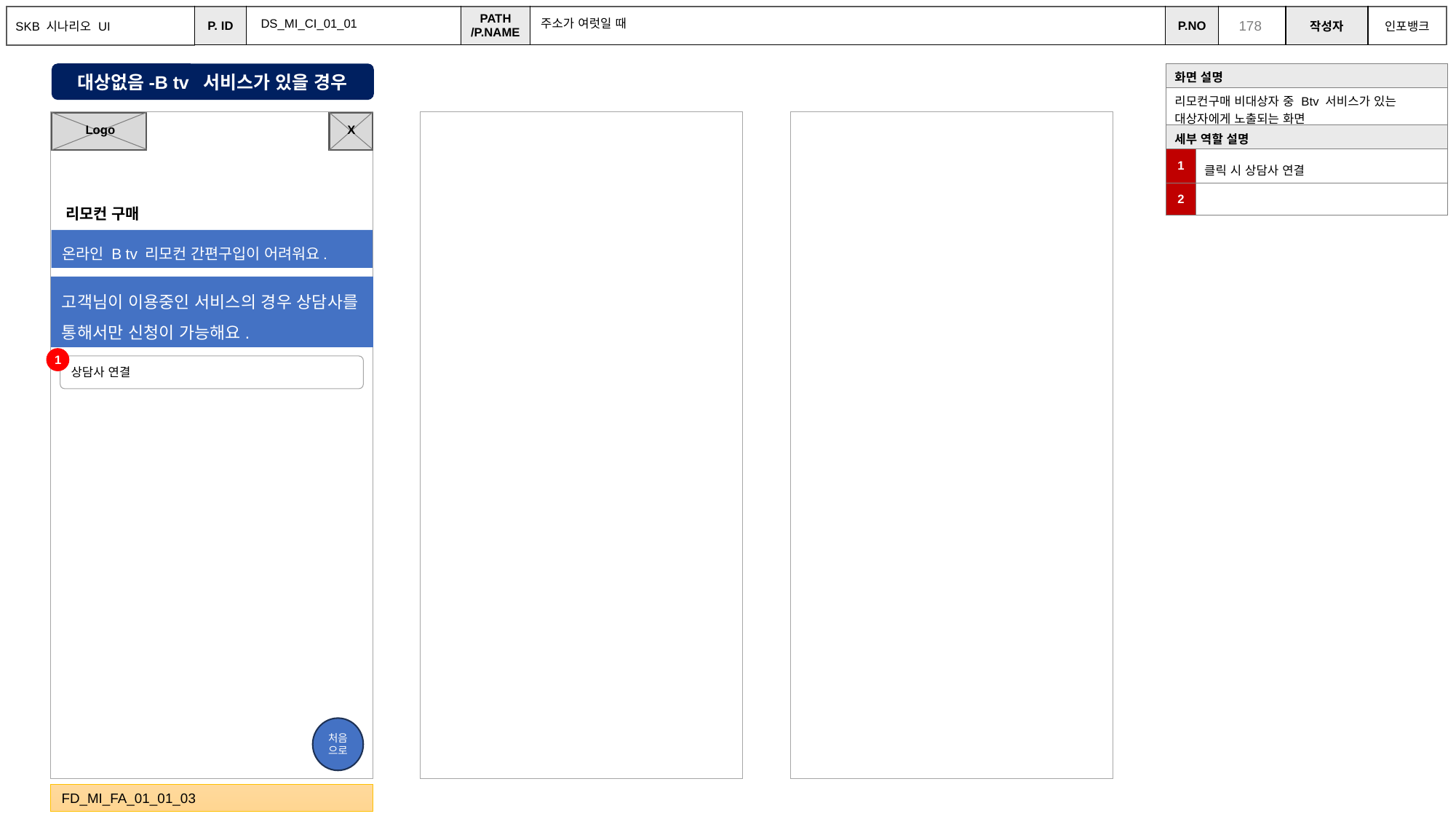

DS_MI_CI_01_01
주소가 여럿일 때
대상없음-B tv  서비스가 있을 경우
| 화면 설명 |  |
| --- | --- |
| 리모컨구매 비대상자 중 Btv 서비스가 있는 대상자에게 노출되는 화면 |  |
| 세부 역할 설명 |  |
| 1 | 클릭 시 상담사 연결 |
| 2 |  |

X

Logo
리모컨 구매
온라인 B tv 리모컨 간편구입이 어려워요.
고객님이 이용중인 서비스의 경우 상담사를 통해서만 신청이 가능해요.
1

상담사 연결
처음
으로
FD_MI_FA_01_01_03